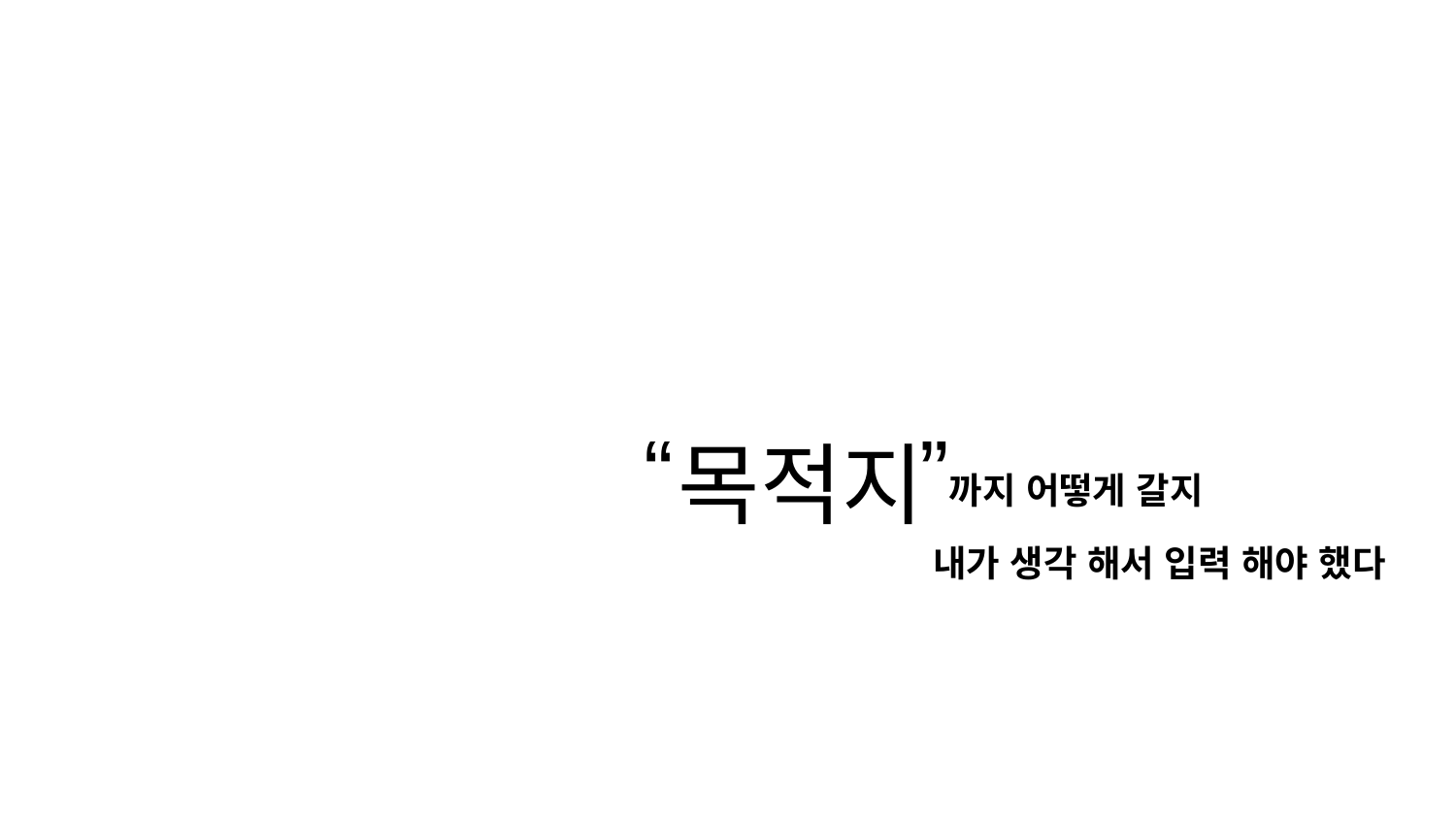

“
”
목적지
까지 어떻게 갈지
내가 생각 해서 입력 해야 했다